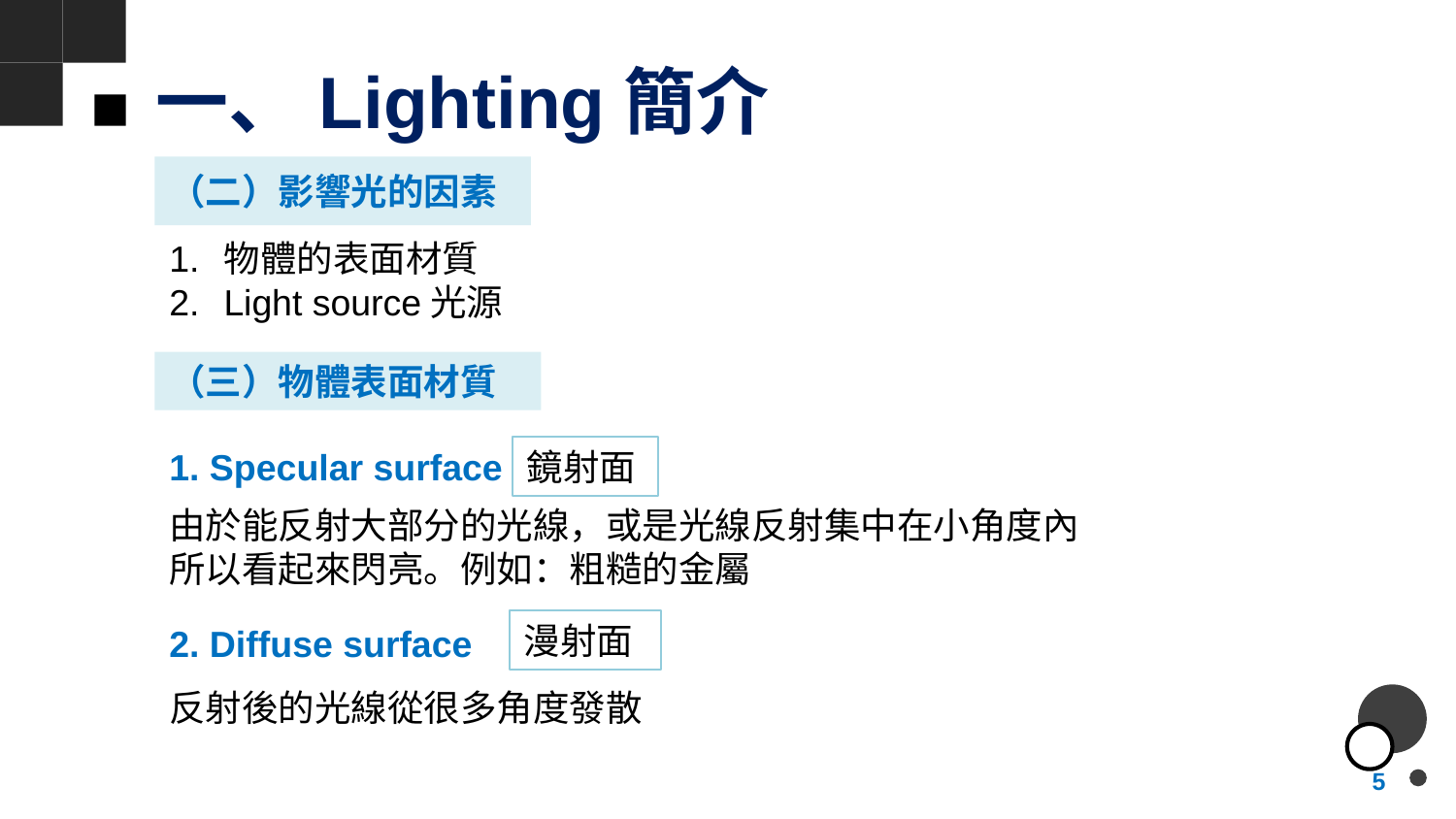

# 一、Lighting簡介
（二）影響光的因素
物體的表面材質
Light source光源
（三）物體表面材質
1. Specular surface
鏡射面
由於能反射大部分的光線，或是光線反射集中在小角度內
所以看起來閃亮。例如：粗糙的金屬
2. Diffuse surface
漫射面
反射後的光線從很多角度發散

5